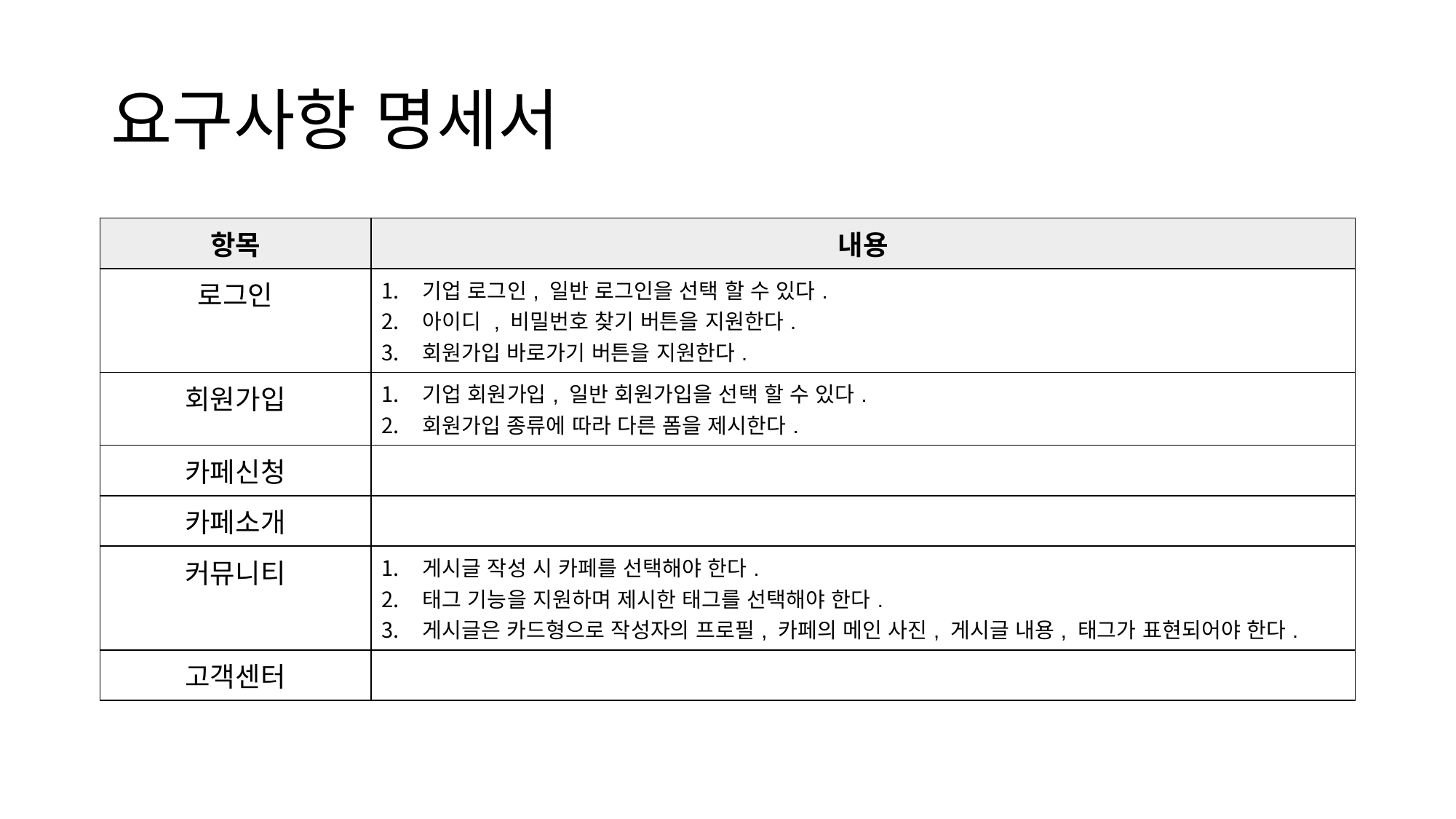

# 요구사항 명세서
| 항목 | 내용 |
| --- | --- |
| 로그인 | 기업 로그인, 일반 로그인을 선택 할 수 있다. 아이디 , 비밀번호 찾기 버튼을 지원한다. 회원가입 바로가기 버튼을 지원한다. |
| 회원가입 | 기업 회원가입, 일반 회원가입을 선택 할 수 있다. 회원가입 종류에 따라 다른 폼을 제시한다. |
| 카페신청 |  |
| 카페소개 |  |
| 커뮤니티 | 게시글 작성 시 카페를 선택해야 한다. 태그 기능을 지원하며 제시한 태그를 선택해야 한다. 게시글은 카드형으로 작성자의 프로필, 카페의 메인 사진, 게시글 내용, 태그가 표현되어야 한다. |
| 고객센터 |  |